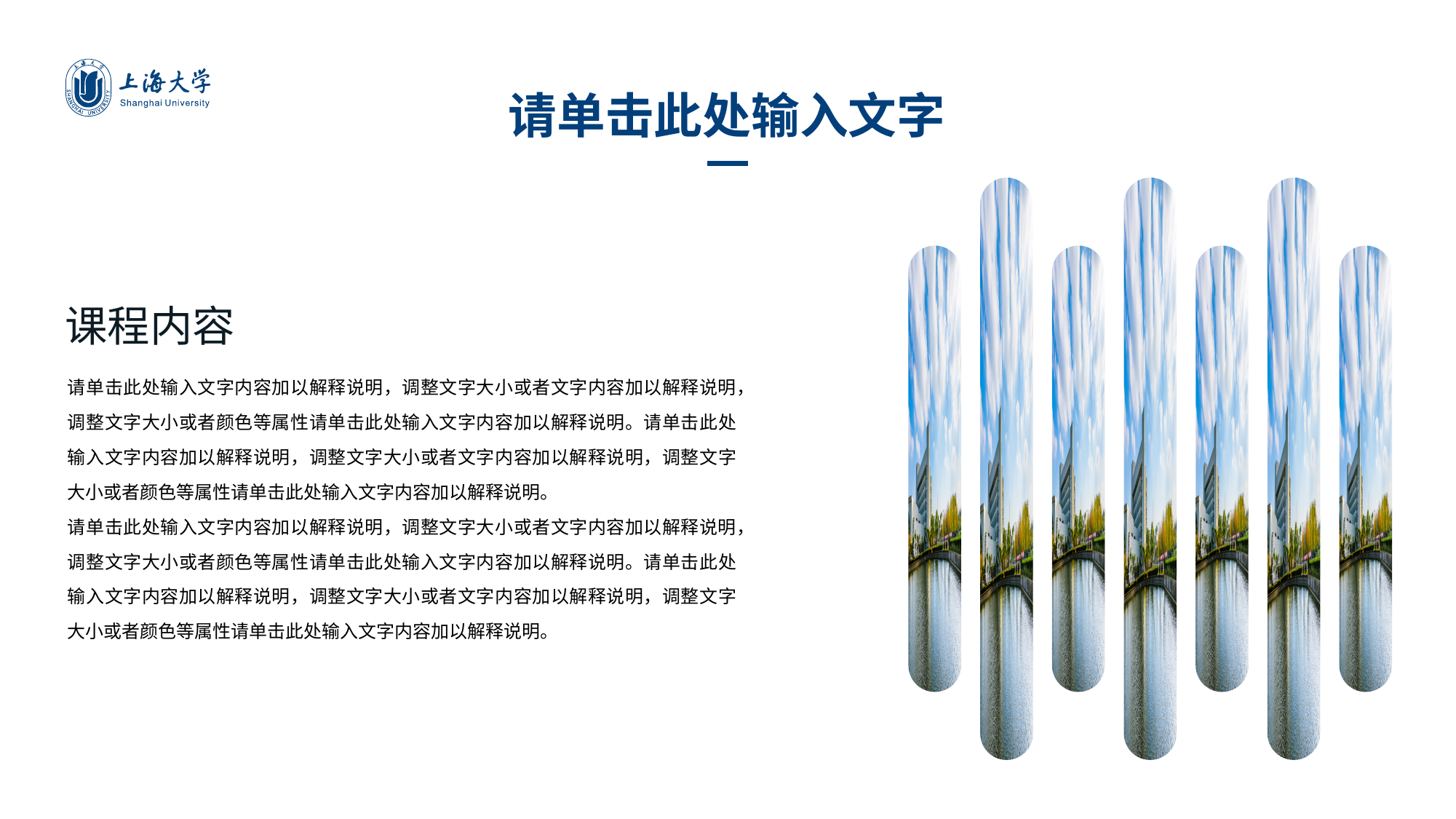

请单击此处输入文字

课程内容
请单击此处输入文字内容加以解释说明，调整文字大小或者文字内容加以解释说明，调整文字大小或者颜色等属性请单击此处输入文字内容加以解释说明。请单击此处输入文字内容加以解释说明，调整文字大小或者文字内容加以解释说明，调整文字大小或者颜色等属性请单击此处输入文字内容加以解释说明。
请单击此处输入文字内容加以解释说明，调整文字大小或者文字内容加以解释说明，调整文字大小或者颜色等属性请单击此处输入文字内容加以解释说明。请单击此处输入文字内容加以解释说明，调整文字大小或者文字内容加以解释说明，调整文字大小或者颜色等属性请单击此处输入文字内容加以解释说明。